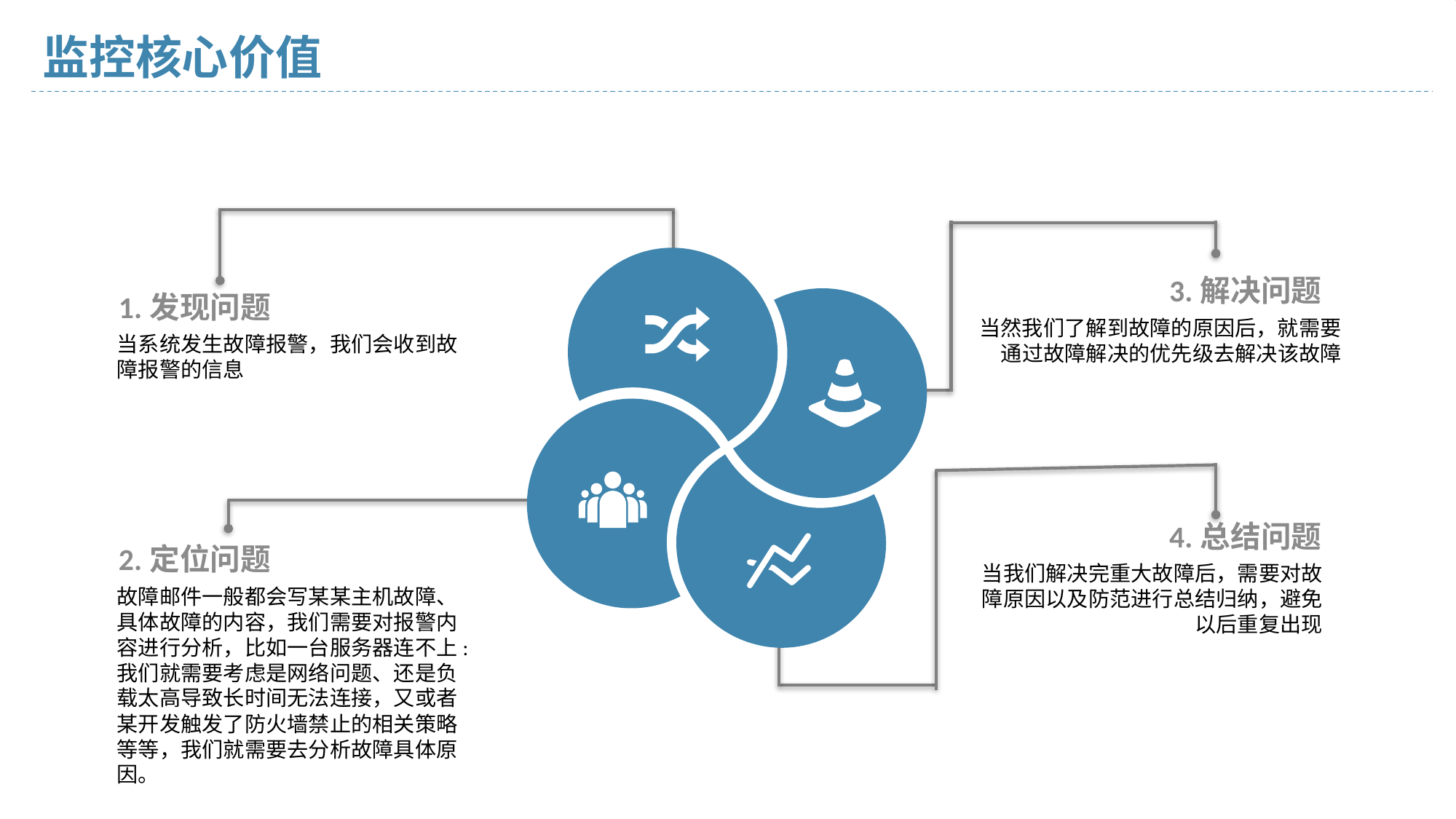

# 监控核心价值

3.解决问题
当然我们了解到故障的原因后，就需要通过故障解决的优先级去解决该故障
1.发现问题
当系统发生故障报警，我们会收到故障报警的信息
4.总结问题
当我们解决完重大故障后，需要对故障原因以及防范进行总结归纳，避免以后重复出现
2.定位问题
故障邮件一般都会写某某主机故障、具体故障的内容，我们需要对报警内容进行分析，比如一台服务器连不上:我们就需要考虑是网络问题、还是负载太高导致长时间无法连接，又或者某开发触发了防火墙禁止的相关策略等等，我们就需要去分析故障具体原因。